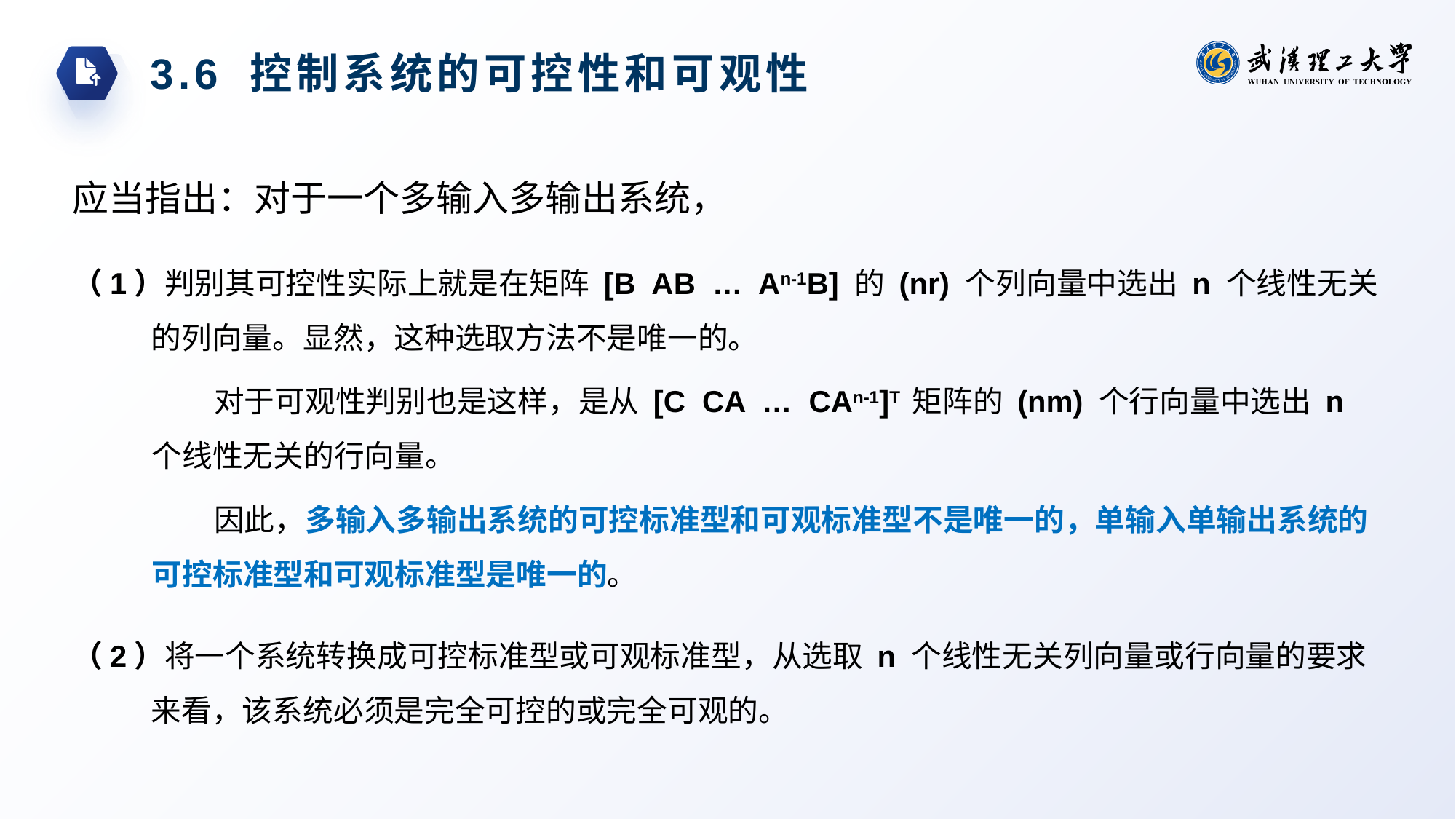

3.6 控制系统的可控性和可观性
应当指出：对于一个多输入多输出系统，
（1）判别其可控性实际上就是在矩阵 [B  AB  …  An-1B] 的 (nr) 个列向量中选出 n 个线性无关的列向量。显然，这种选取方法不是唯一的。
对于可观性判别也是这样，是从 [C  CA  …  CAn-1]T 矩阵的 (nm) 个行向量中选出 n 个线性无关的行向量。
因此，多输入多输出系统的可控标准型和可观标准型不是唯一的，单输入单输出系统的可控标准型和可观标准型是唯一的。
（2）将一个系统转换成可控标准型或可观标准型，从选取 n 个线性无关列向量或行向量的要求来看，该系统必须是完全可控的或完全可观的。